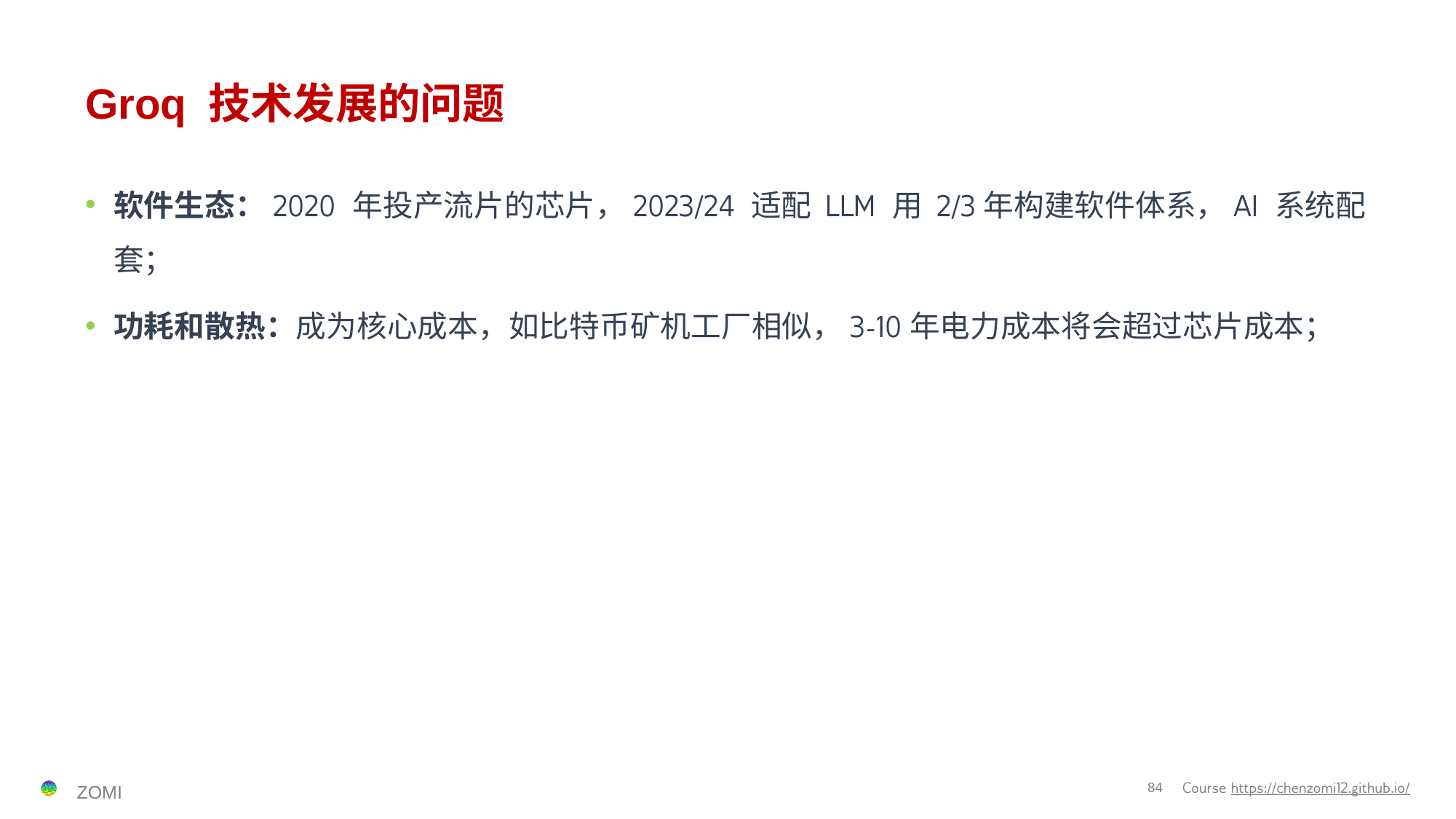

# Groq 技术发展的问题
软件生态：2020 年投产流片的芯片，2023/24 适配 LLM 用 2/3年构建软件体系，AI 系统配套；
功耗和散热：成为核心成本，如比特币矿机工厂相似，3-10年电力成本将会超过芯片成本；